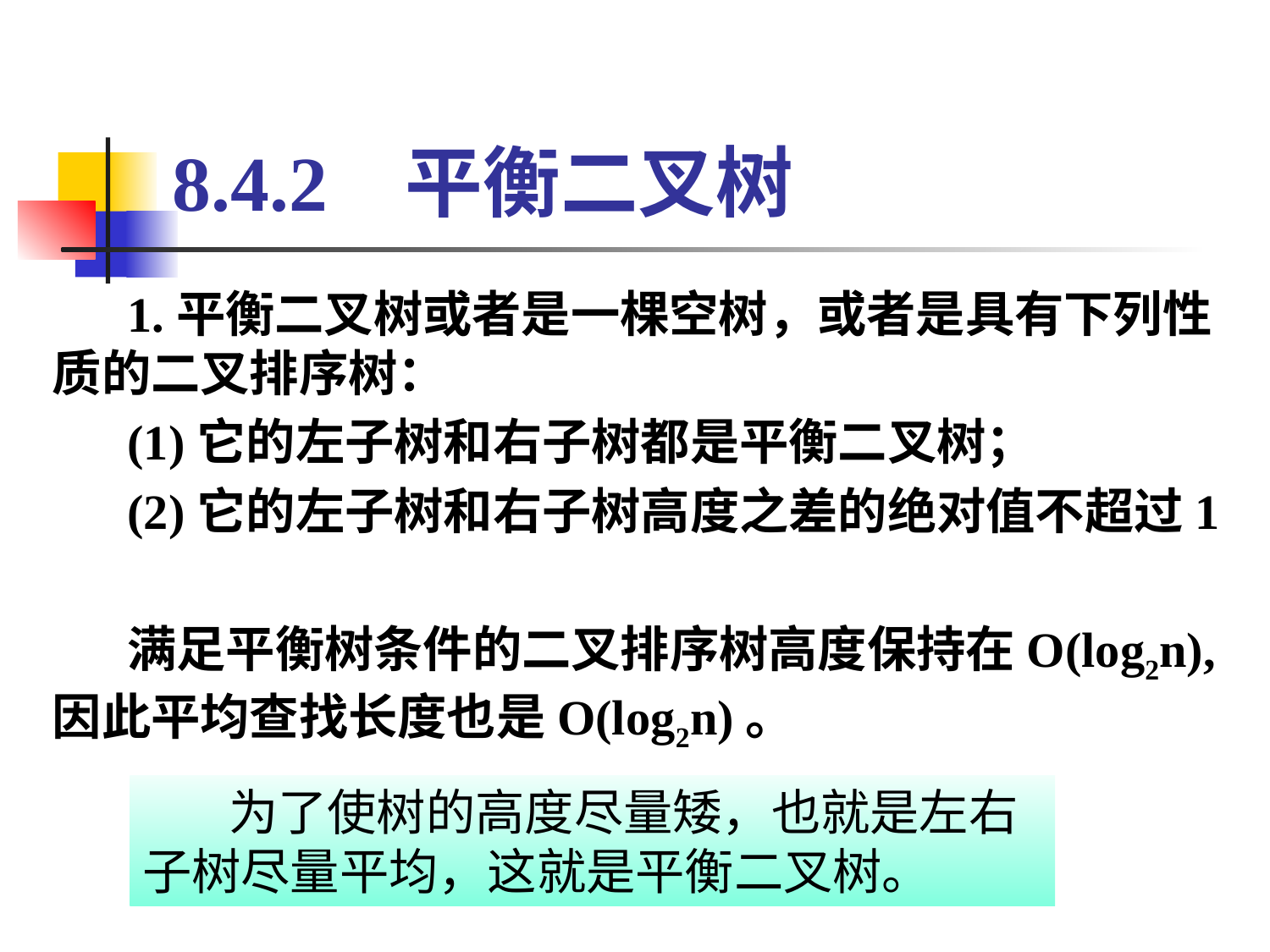

# 8.4.2   平衡二叉树
1.平衡二叉树或者是一棵空树，或者是具有下列性质的二叉排序树：
(1)它的左子树和右子树都是平衡二叉树；
(2)它的左子树和右子树高度之差的绝对值不超过1

满足平衡树条件的二叉排序树高度保持在O(log2n),因此平均查找长度也是O(log2n)。
为了使树的高度尽量矮，也就是左右子树尽量平均，这就是平衡二叉树。
78